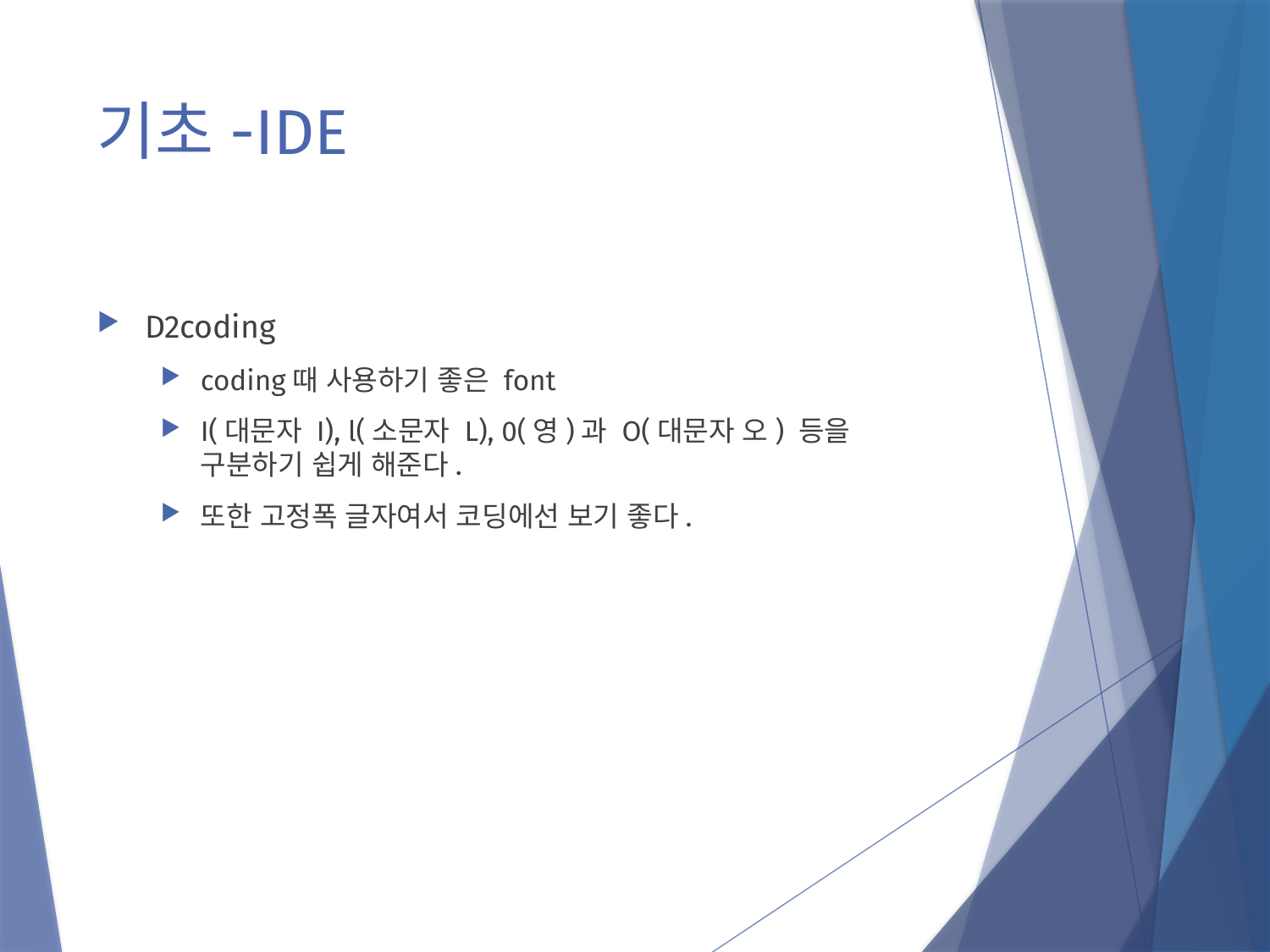

# 기초-IDE
D2coding
coding때 사용하기 좋은 font
I(대문자 I), l(소문자 L), 0(영)과 O(대문자 오) 등을 구분하기 쉽게 해준다.
또한 고정폭 글자여서 코딩에선 보기 좋다.